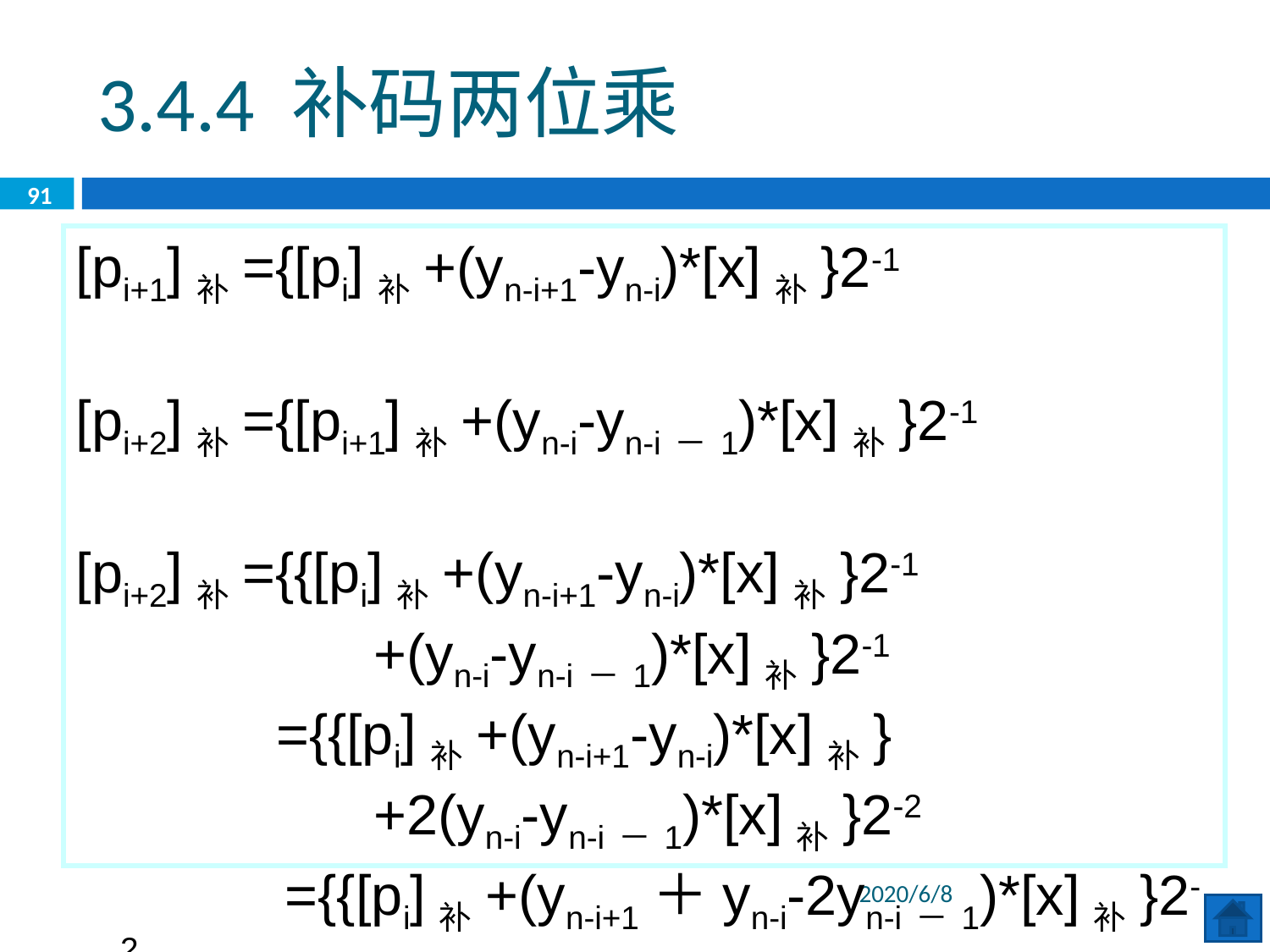

3.4.4 补码两位乘
91
[pi+1]补={[pi]补+(yn-i+1-yn-i)*[x]补}2-1

[pi+2]补={[pi+1]补+(yn-i-yn-i－1)*[x]补}2-1

[pi+2]补={{[pi]补+(yn-i+1-yn-i)*[x]补}2-1
                   +(yn-i-yn-i－1)*[x]补}2-1
                      ={{[pi]补+(yn-i+1-yn-i)*[x]补}
                   +2(yn-i-yn-i－1)*[x]补}2-2
                       ={{[pi]补+(yn-i+1＋yn-i-2yn-i－1)*[x]补}2-2
2020/6/8